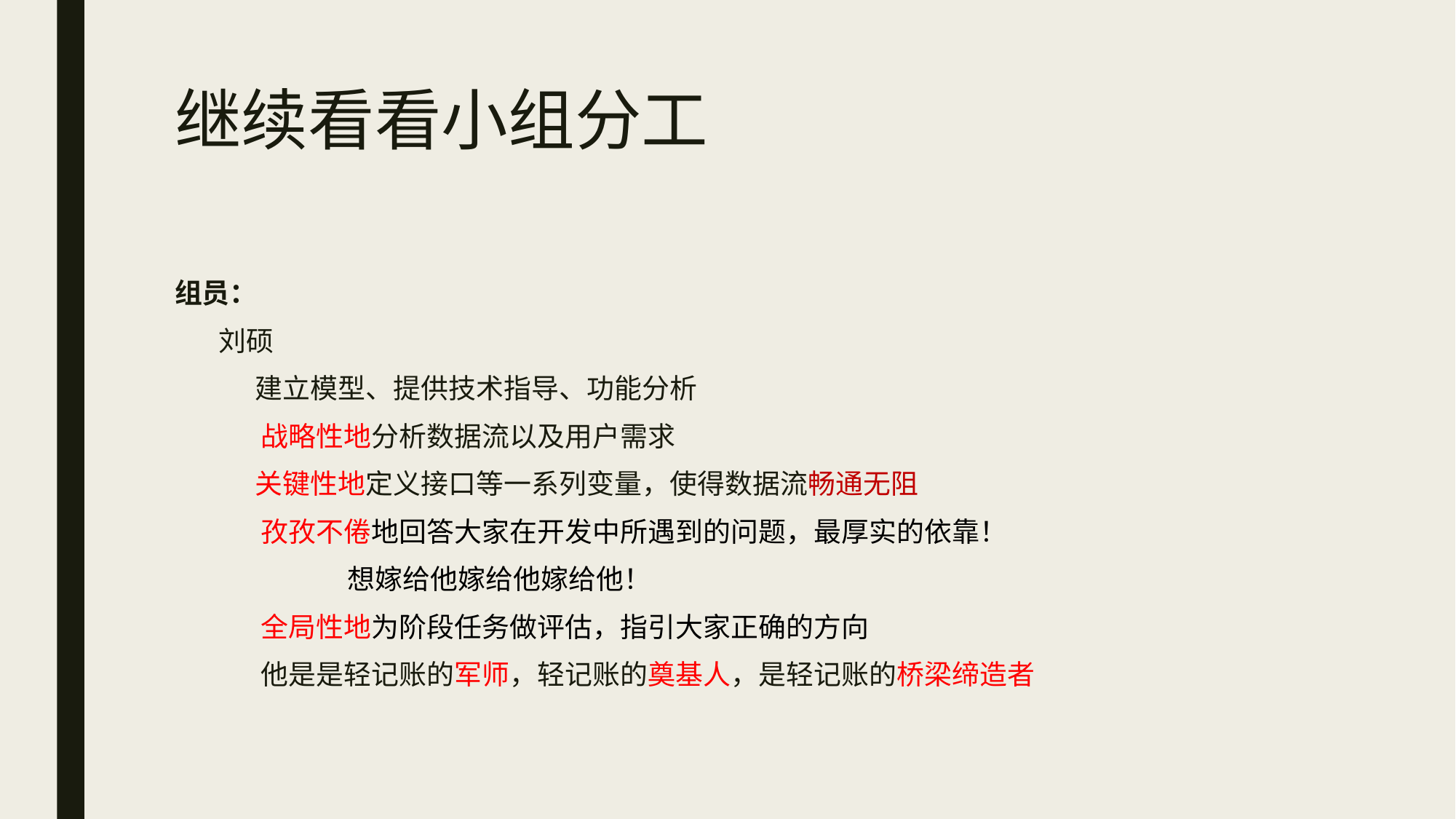

# 继续看看小组分工
组员：
      刘硕
            建立模型、提供技术指导、功能分析
             战略性地分析数据流以及用户需求
            关键性地定义接口等一系列变量，使得数据流畅通无阻
             孜孜不倦地回答大家在开发中所遇到的问题，最厚实的依靠！
                           想嫁给他嫁给他嫁给他！
             全局性地为阶段任务做评估，指引大家正确的方向
             他是是轻记账的军师，轻记账的奠基人，是轻记账的桥梁缔造者